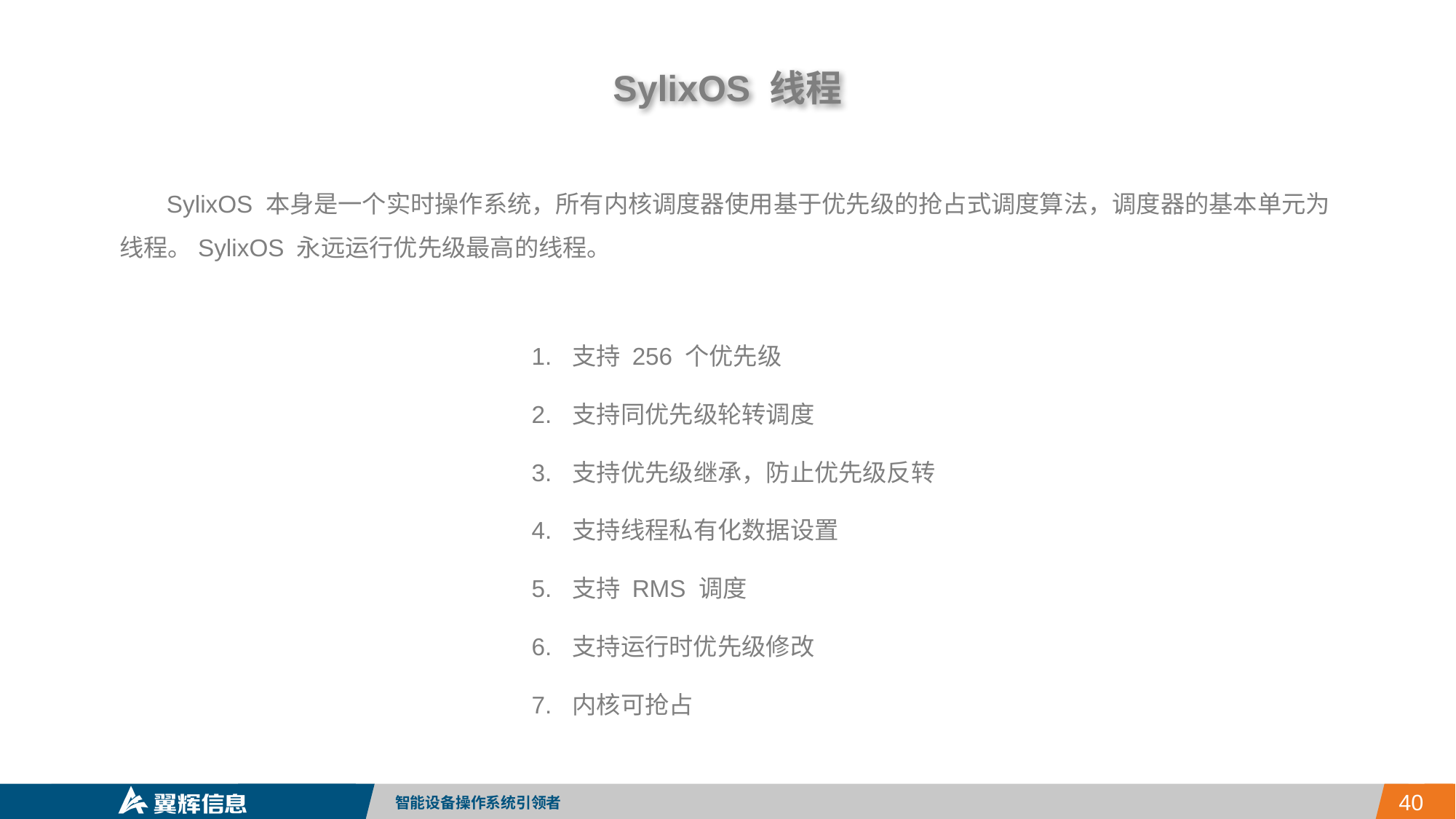

SylixOS 线程
       SylixOS 本身是一个实时操作系统，所有内核调度器使用基于优先级的抢占式调度算法，调度器的基本单元为线程。SylixOS 永远运行优先级最高的线程。
支持 256 个优先级
支持同优先级轮转调度
支持优先级继承，防止优先级反转
支持线程私有化数据设置
支持 RMS 调度
支持运行时优先级修改
内核可抢占